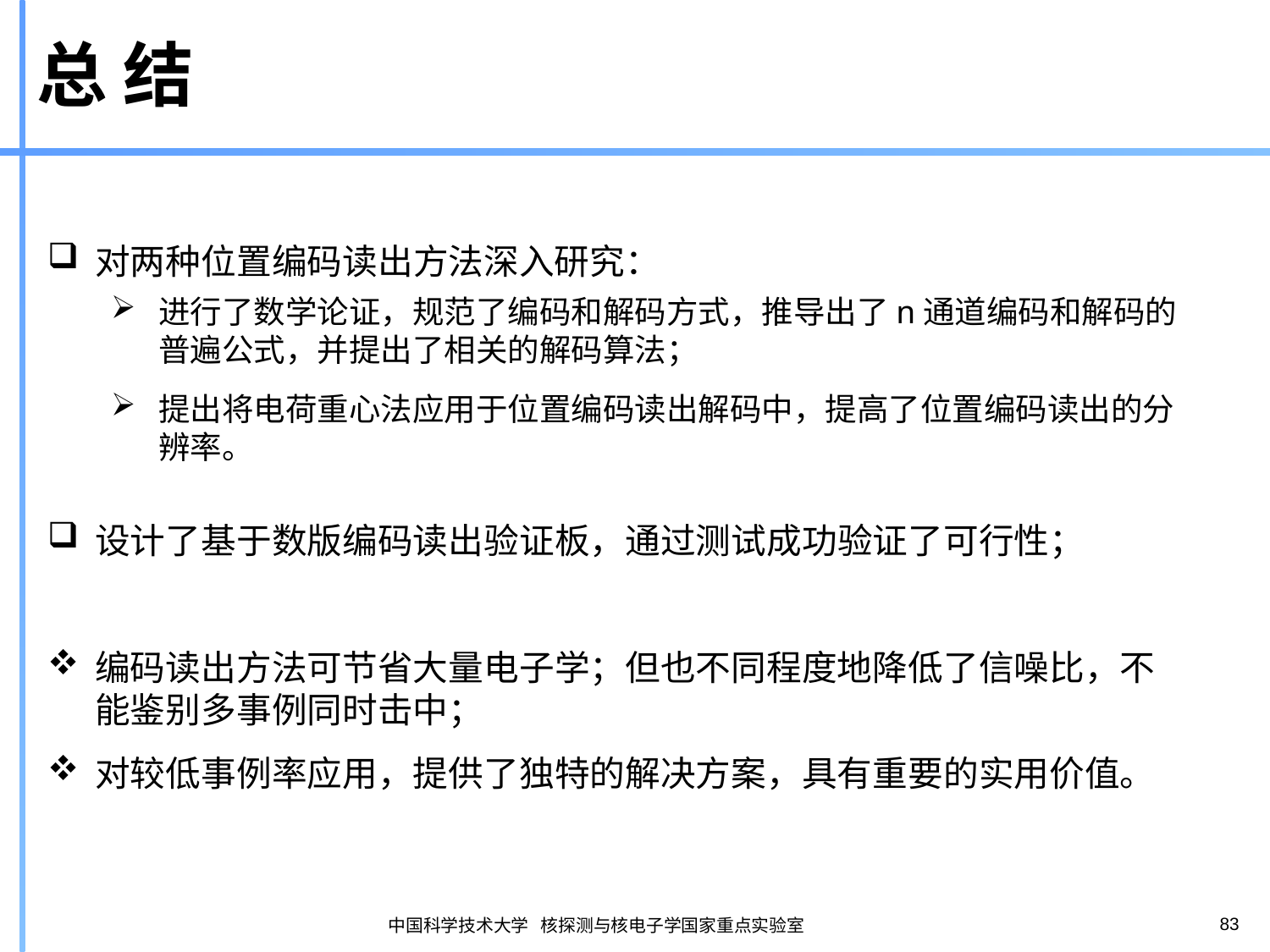

# 总 结

对两种位置编码读出方法深入研究：
进行了数学论证，规范了编码和解码方式，推导出了n通道编码和解码的普遍公式，并提出了相关的解码算法；
提出将电荷重心法应用于位置编码读出解码中，提高了位置编码读出的分辨率。

设计了基于数版编码读出验证板，通过测试成功验证了可行性；

编码读出方法可节省大量电子学；但也不同程度地降低了信噪比，不能鉴别多事例同时击中；
对较低事例率应用，提供了独特的解决方案，具有重要的实用价值。

83
中国科学技术大学   核探测与核电子学国家重点实验室